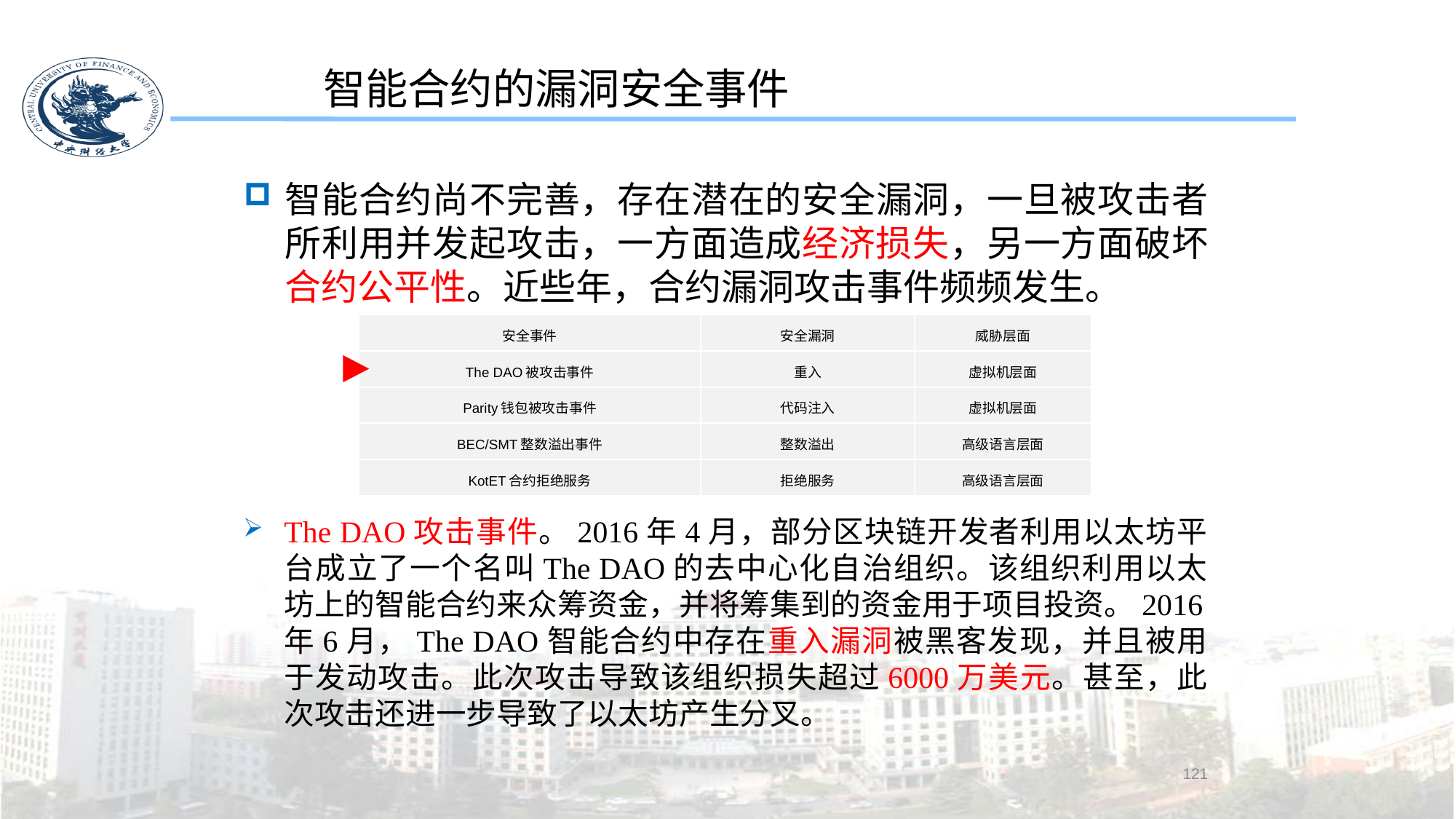

智能合约的漏洞安全事件
智能合约尚不完善，存在潜在的安全漏洞，一旦被攻击者所利用并发起攻击，一方面造成经济损失，另一方面破坏合约公平性。近些年，合约漏洞攻击事件频频发生。
| 安全事件 | 安全漏洞 | 威胁层面 |
| --- | --- | --- |
| The DAO被攻击事件 | 重入 | 虚拟机层面 |
| Parity钱包被攻击事件 | 代码注入 | 虚拟机层面 |
| BEC/SMT整数溢出事件 | 整数溢出 | 高级语言层面 |
| KotET合约拒绝服务 | 拒绝服务 | 高级语言层面 |

The DAO攻击事件。2016年4月，部分区块链开发者利用以太坊平台成立了一个名叫The DAO的去中心化自治组织。该组织利用以太坊上的智能合约来众筹资金，并将筹集到的资金用于项目投资。2016年6月，The DAO智能合约中存在重入漏洞被黑客发现，并且被用于发动攻击。此次攻击导致该组织损失超过6000万美元。甚至，此次攻击还进一步导致了以太坊产生分叉。
121